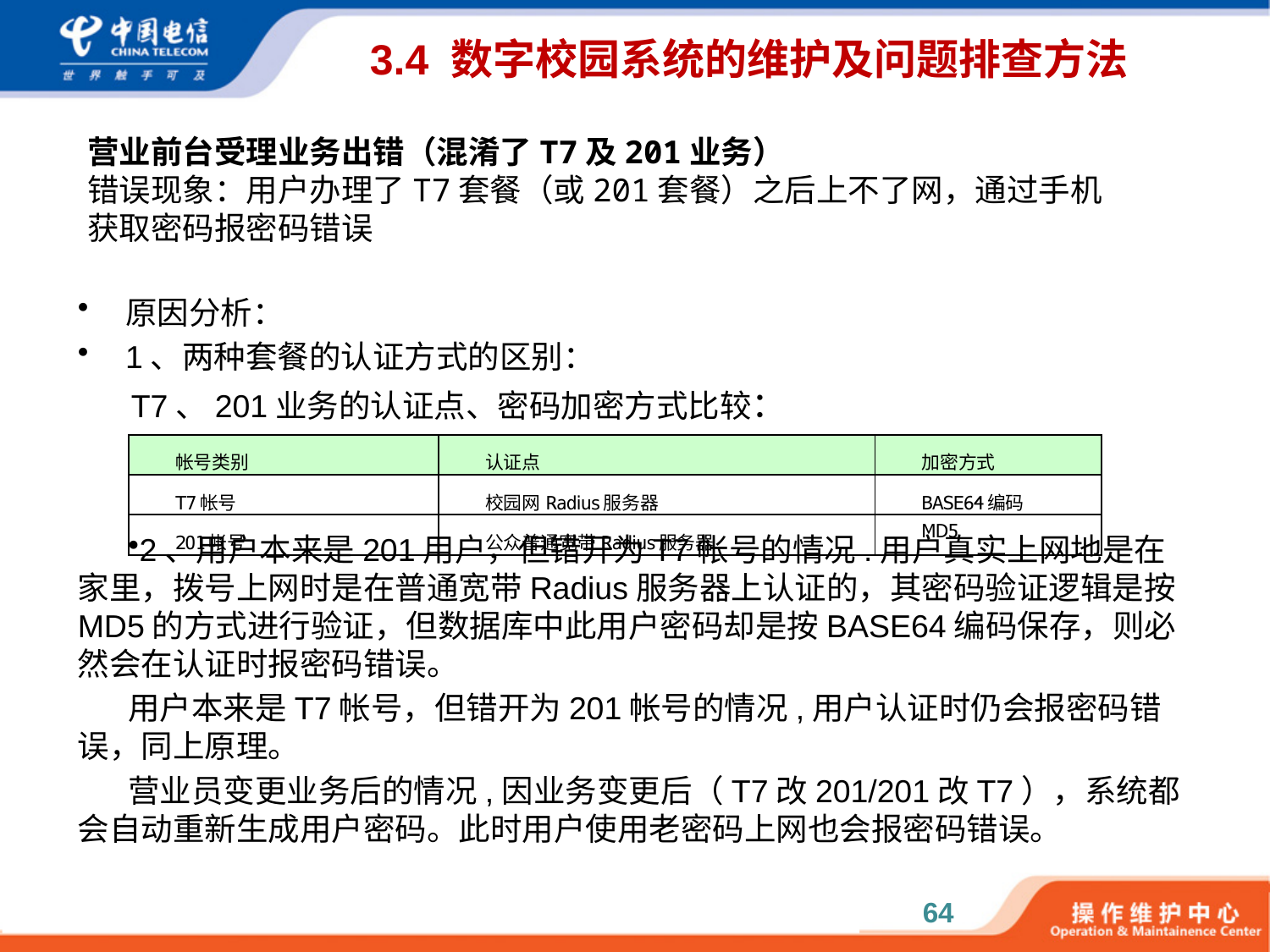

# 3.4 数字校园系统的维护及问题排查方法
营业前台受理业务出错（混淆了T7及201业务）
错误现象：用户办理了T7套餐（或201套餐）之后上不了网，通过手机获取密码报密码错误
原因分析：
1、两种套餐的认证方式的区别：
      T7、201业务的认证点、密码加密方式比较：

2、用户本来是201用户，但错开为T7帐号的情况.用户真实上网地是在家里，拨号上网时是在普通宽带Radius服务器上认证的，其密码验证逻辑是按MD5的方式进行验证，但数据库中此用户密码却是按BASE64编码保存，则必然会在认证时报密码错误。
用户本来是T7帐号，但错开为201帐号的情况,用户认证时仍会报密码错误，同上原理。
营业员变更业务后的情况,因业务变更后（T7改201/201改T7），系统都会自动重新生成用户密码。此时用户使用老密码上网也会报密码错误。

| 帐号类别 | 认证点 | 加密方式 |
| --- | --- | --- |
| T7帐号 | 校园网Radius服务器 | BASE64编码 |
| 201帐号 | 公众普通宽带Radius服务器 | MD5 |